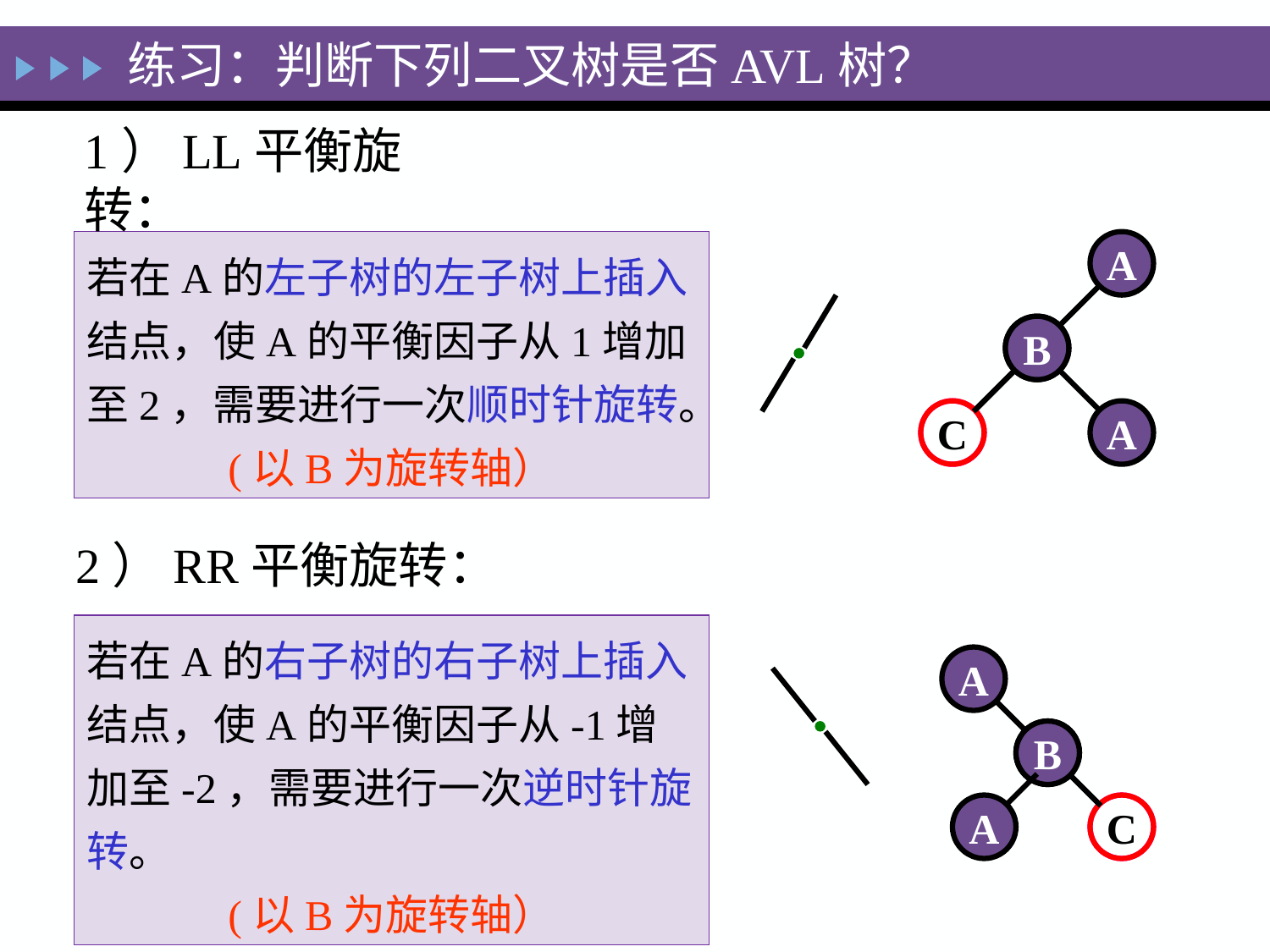

练习：判断下列二叉树是否AVL树？
1）LL平衡旋转：
若在A的左子树的左子树上插入结点，使A的平衡因子从1增加至2，需要进行一次顺时针旋转。
(以B为旋转轴）
A

B

C

B

C
A
2）RR平衡旋转：
若在A的右子树的右子树上插入结点，使A的平衡因子从-1增加至-2，需要进行一次逆时针旋转。
(以B为旋转轴）
A

B

C

B

A
C